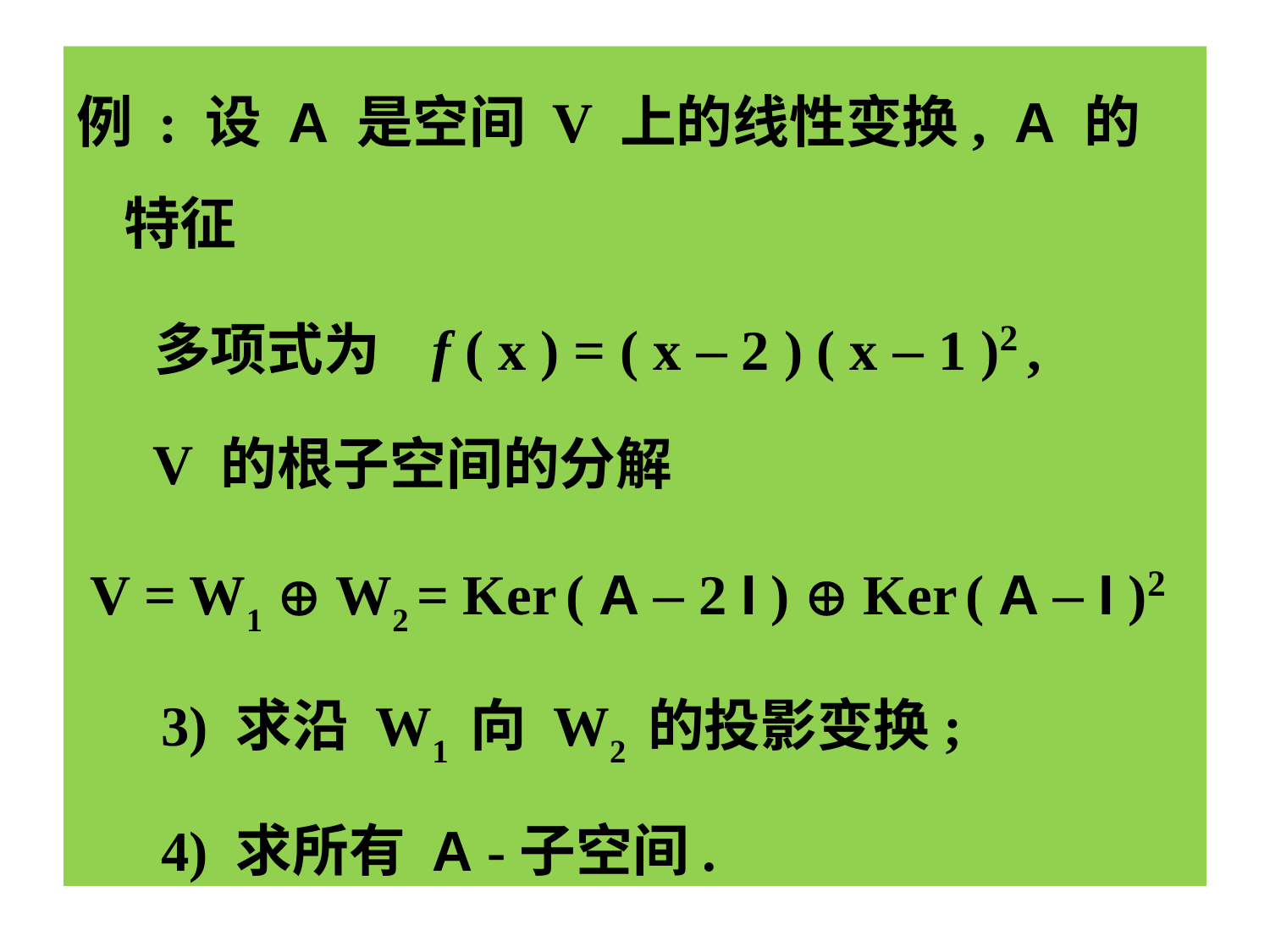

例 : 设 A 是空间 V 上的线性变换,  A 的特征
     多项式为   f ( x ) = ( x – 2 ) ( x – 1 )2 ,
     V 的根子空间的分解
 V = W1 ⊕ W2 = Ker ( A – 2 I ) ⊕ Ker ( A – I )2
      3) 求沿 W1 向 W2 的投影变换;
      4) 求所有 A -子空间.